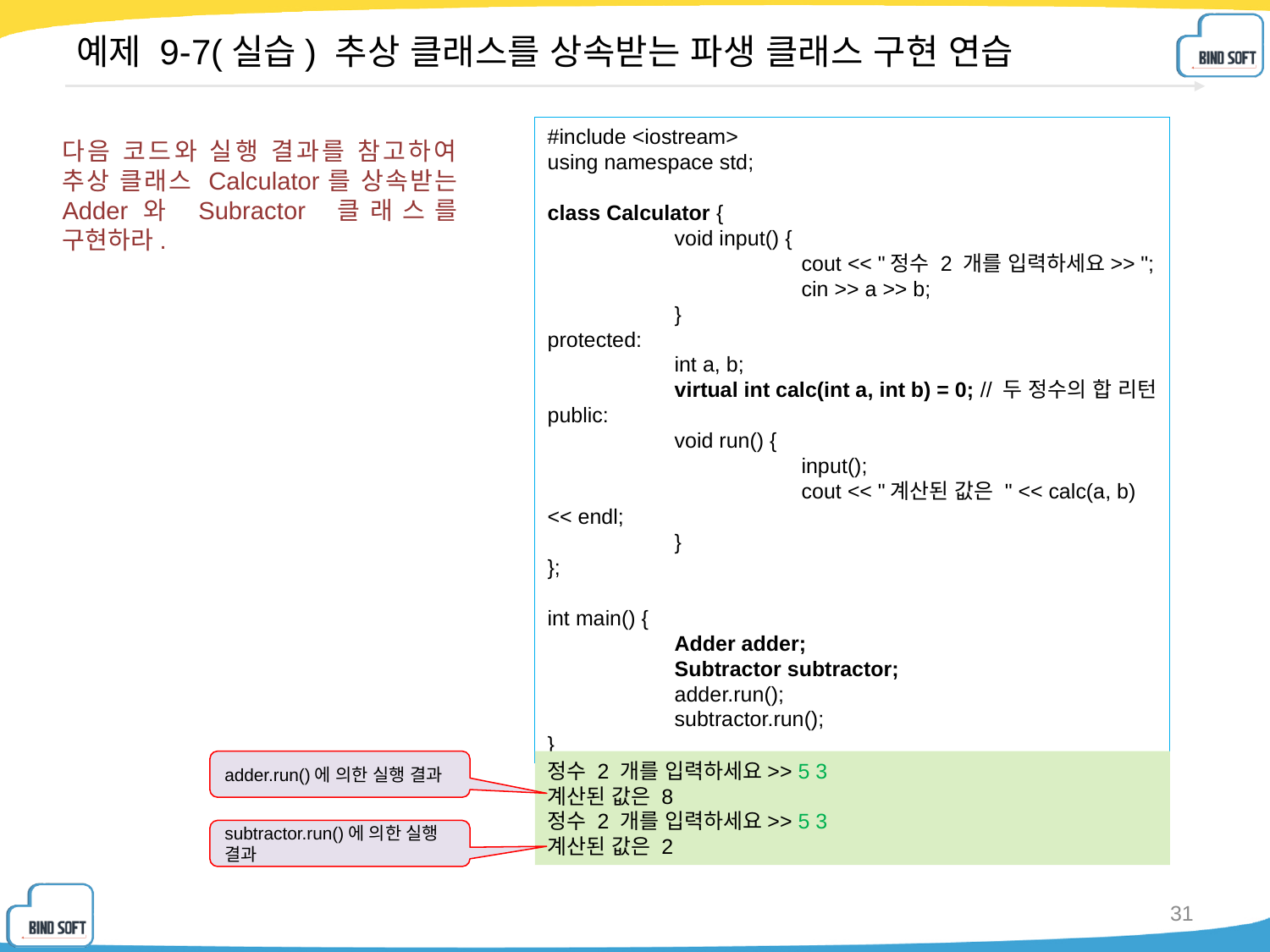

# 예제 9-7(실습) 추상 클래스를 상속받는 파생 클래스 구현 연습
#include <iostream>
using namespace std;

class Calculator {
	void input() {
		cout << "정수 2 개를 입력하세요>> ";
		cin >> a >> b;
	}
protected:
	int a, b;
	virtual int calc(int a, int b) = 0; // 두 정수의 합 리턴
public:
	void run() {
		input();
		cout << "계산된 값은 " << calc(a, b) << endl;
	}
};

int main() {
	Adder adder;
	Subtractor subtractor;
	adder.run();
	subtractor.run();
}
다음 코드와 실행 결과를 참고하여 추상 클래스 Calculator를 상속받는 Adder와 Subractor 클래스를 구현하라.
adder.run()에 의한 실행 결과
정수 2 개를 입력하세요>> 5 3
계산된 값은 8
정수 2 개를 입력하세요>> 5 3
계산된 값은 2
subtractor.run()에 의한 실행 결과
31